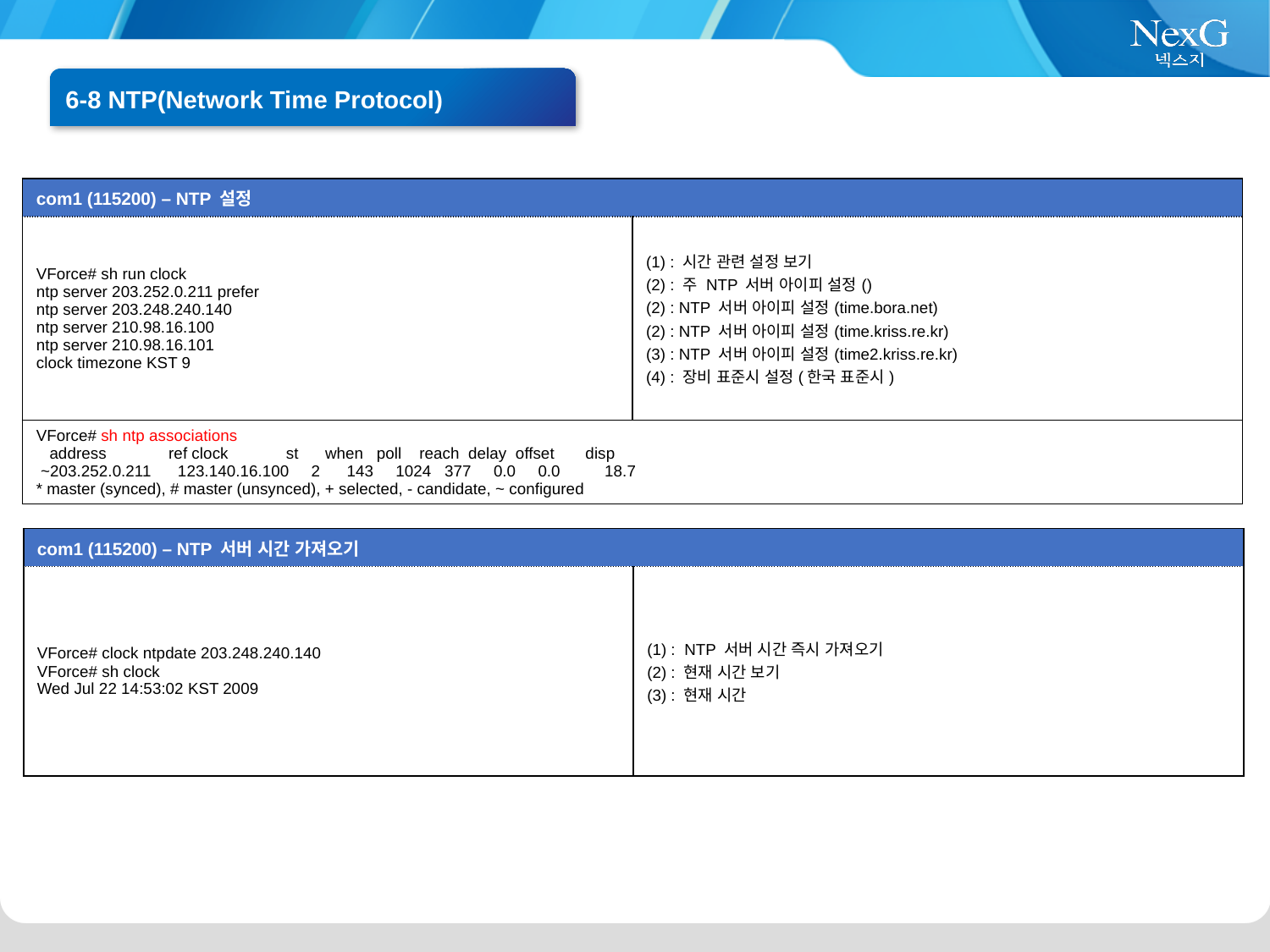

6-8 NTP(Network Time Protocol)
| com1 (115200) – NTP 설정 |  |
| --- | --- |
| VForce# sh run clock ntp server 203.252.0.211 prefer ntp server 203.248.240.140 ntp server 210.98.16.100 ntp server 210.98.16.101 clock timezone KST 9 | (1) : 시간 관련 설정 보기 (2) : 주 NTP 서버 아이피 설정() (2) : NTP 서버 아이피 설정(time.bora.net) (2) : NTP 서버 아이피 설정(time.kriss.re.kr) (3) : NTP 서버 아이피 설정(time2.kriss.re.kr) (4) : 장비 표준시 설정(한국 표준시) |
| VForce# sh ntp associations address ref clock st when poll reach delay offset disp ~203.252.0.211 123.140.16.100 2 143 1024 377 0.0 0.0 18.7 \* master (synced), # master (unsynced), + selected, - candidate, ~ configured |  |
| com1 (115200) – NTP 서버 시간 가져오기 |  |
| --- | --- |
| VForce# clock ntpdate 203.248.240.140 VForce# sh clock Wed Jul 22 14:53:02 KST 2009 | (1) : NTP 서버 시간 즉시 가져오기 (2) : 현재 시간 보기 (3) : 현재 시간 |